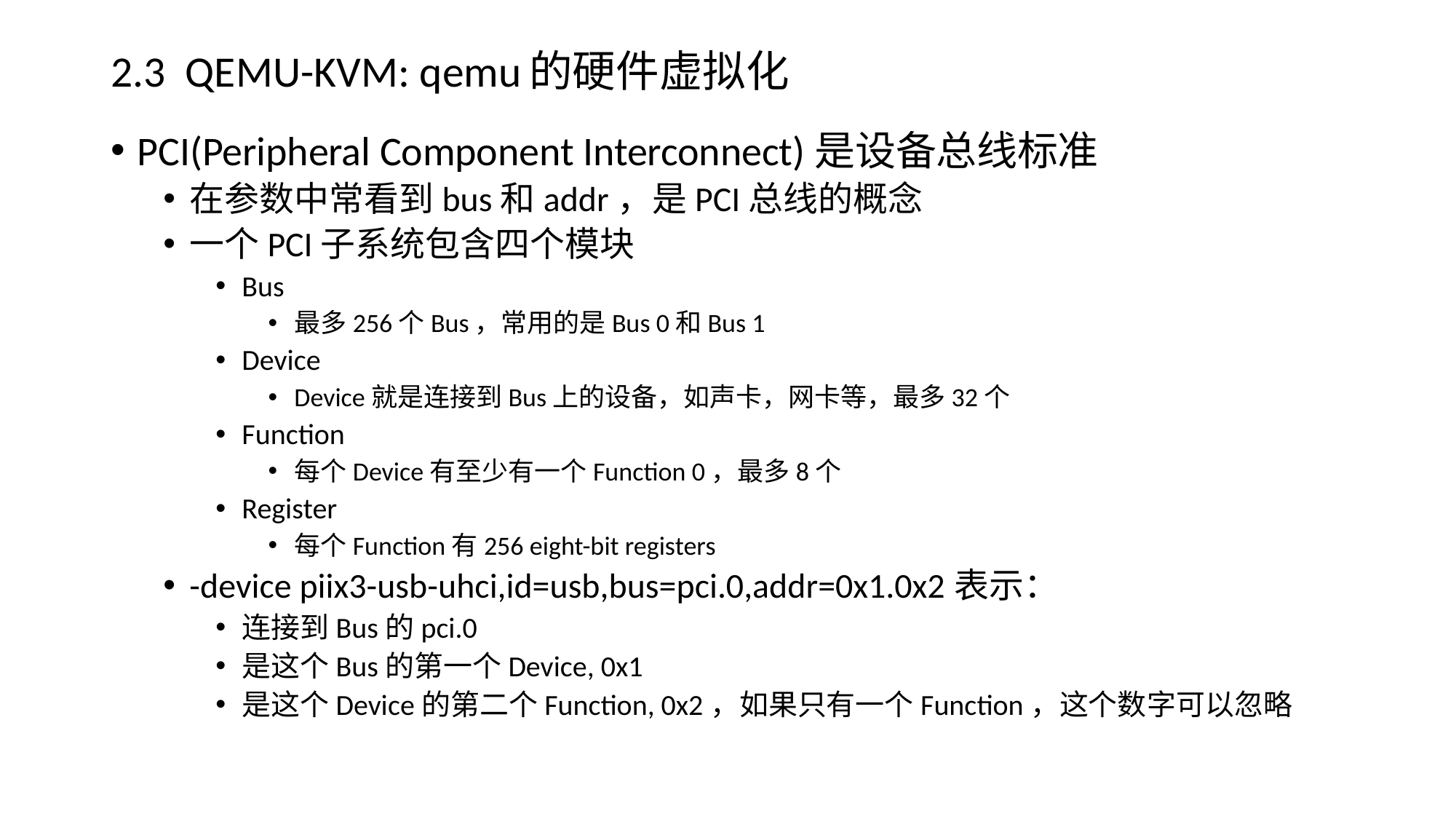

# 2.3  QEMU-KVM: qemu的硬件虚拟化
PCI(Peripheral Component Interconnect)是设备总线标准
在参数中常看到bus和addr，是PCI总线的概念
一个PCI子系统包含四个模块
Bus
最多256个Bus，常用的是Bus 0和Bus 1
Device
Device就是连接到Bus上的设备，如声卡，网卡等，最多32个
Function
每个Device有至少有一个Function 0，最多8个
Register
每个Function有256 eight-bit registers
-device piix3-usb-uhci,id=usb,bus=pci.0,addr=0x1.0x2表示：
连接到Bus的pci.0
是这个Bus的第一个Device, 0x1
是这个Device的第二个Function, 0x2，如果只有一个Function，这个数字可以忽略